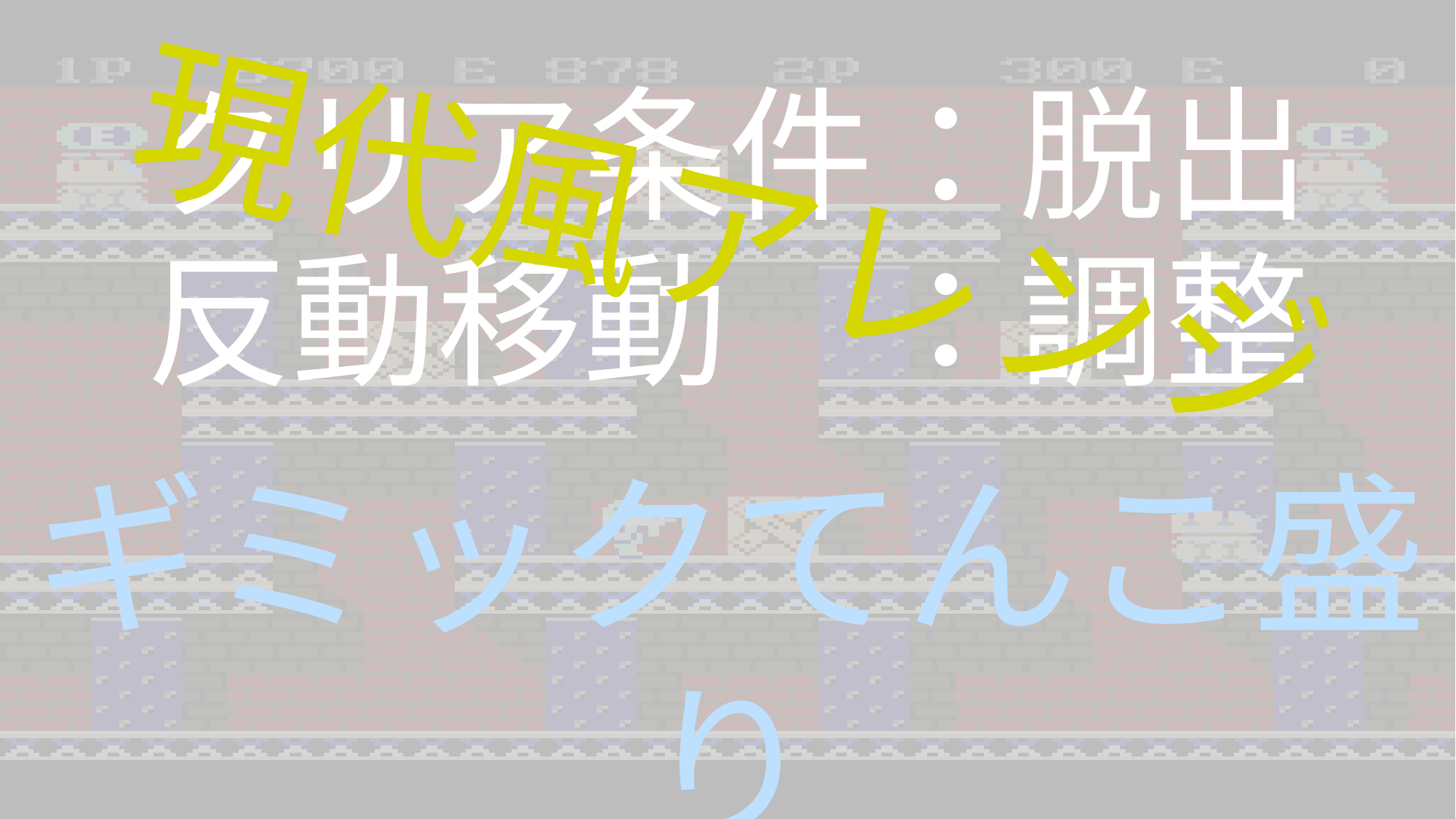

クリア条件：脱出
# 現代風アレンジ
反動移動　：調整
ギミックてんこ盛り
2Dアクションパズルシューティング